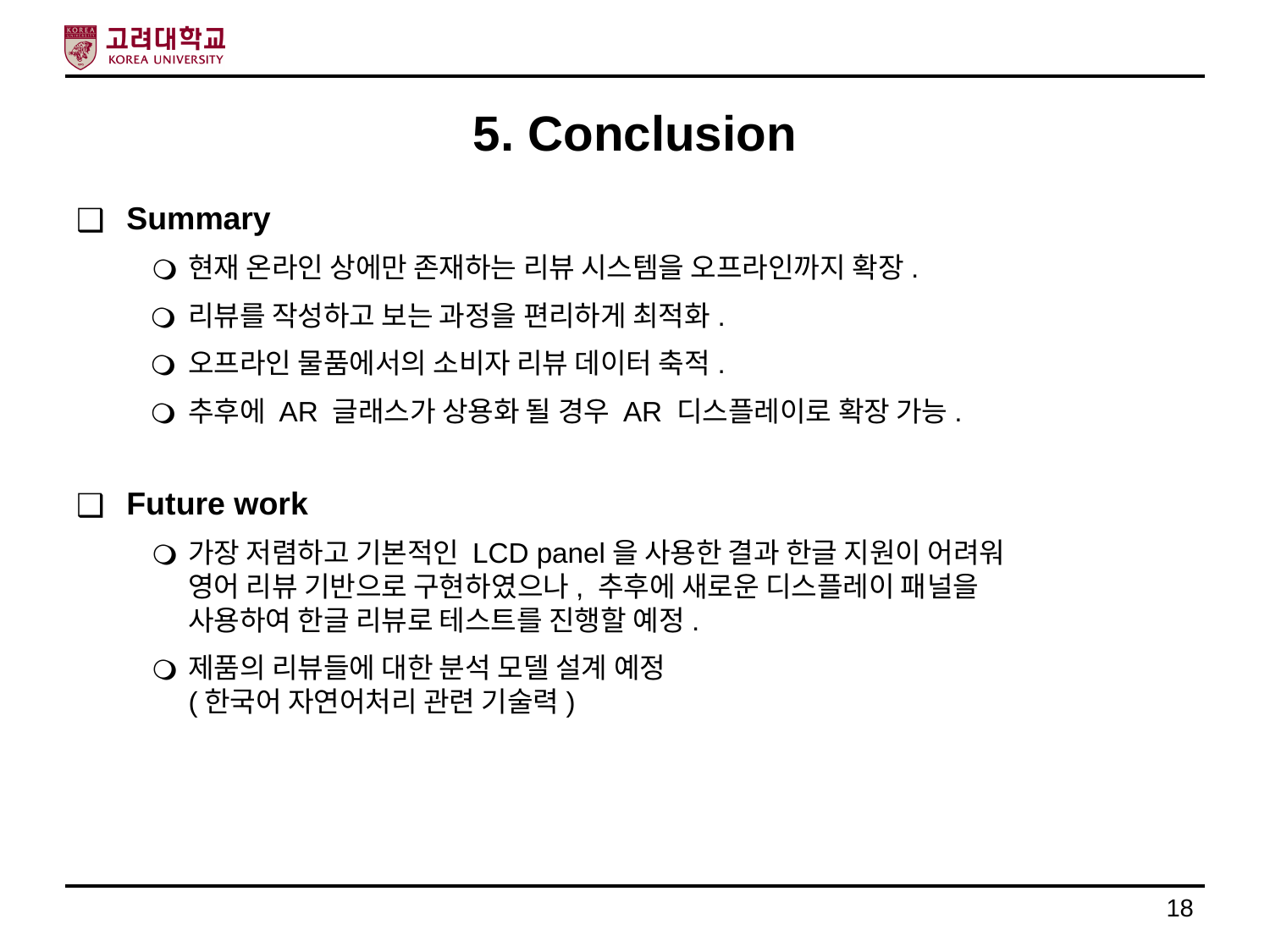

# 5. Conclusion
Summary
현재 온라인 상에만 존재하는 리뷰 시스템을 오프라인까지 확장.
리뷰를 작성하고 보는 과정을 편리하게 최적화.
오프라인 물품에서의 소비자 리뷰 데이터 축적.
추후에 AR 글래스가 상용화 될 경우 AR 디스플레이로 확장 가능.

Future work
가장 저렴하고 기본적인 LCD panel을 사용한 결과 한글 지원이 어려워
영어 리뷰 기반으로 구현하였으나, 추후에 새로운 디스플레이 패널을
사용하여 한글 리뷰로 테스트를 진행할 예정.
제품의 리뷰들에 대한 분석 모델 설계 예정
(한국어 자연어처리 관련 기술력)
18